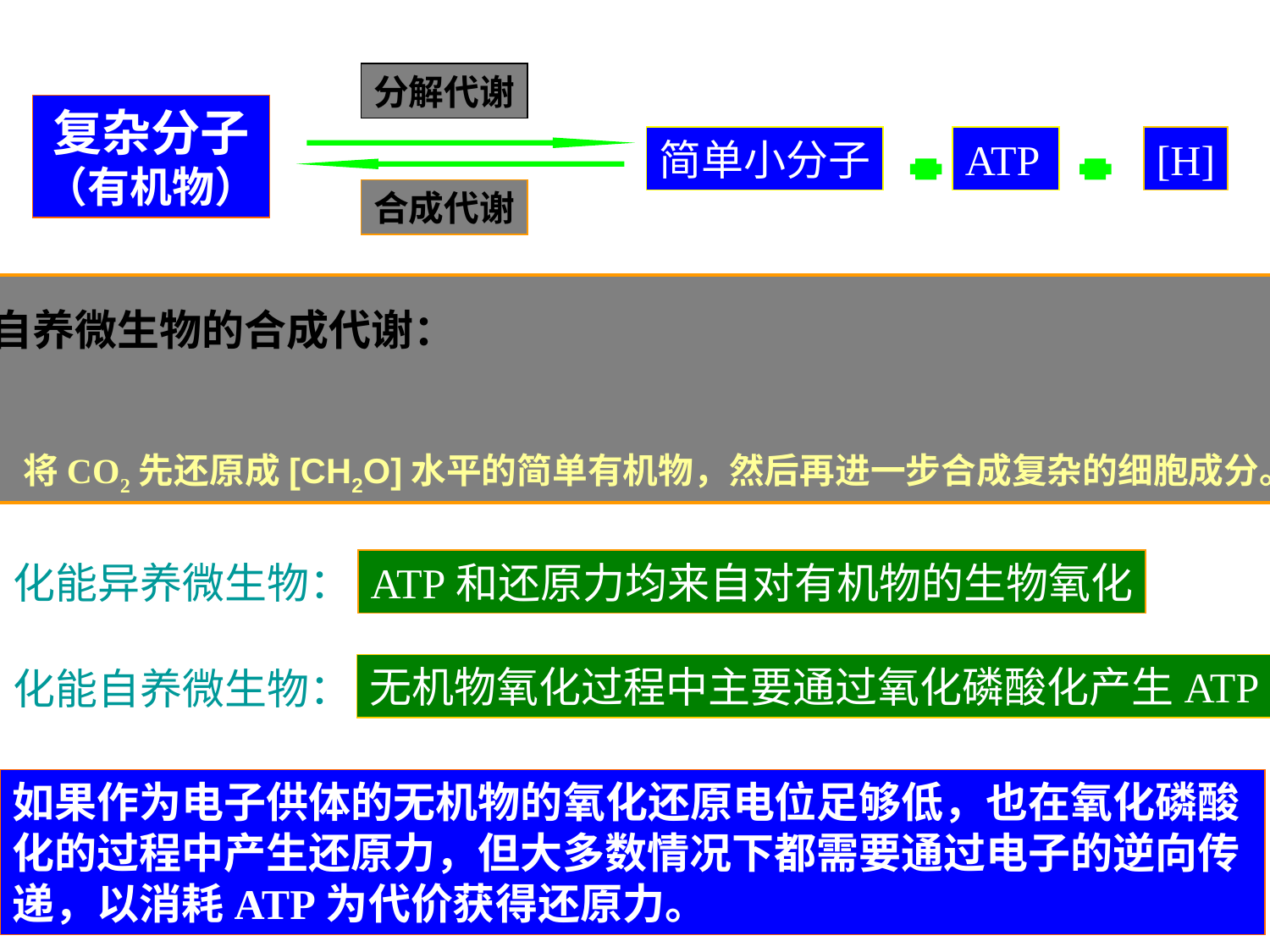

分解代谢
复杂分子
（有机物）
简单小分子
ATP
[H]

合成代谢
自养微生物的合成代谢：

   将CO2先还原成[CH2O]水平的简单有机物，然后再进一步合成复杂的细胞成分。
化能异养微生物：
ATP和还原力均来自对有机物的生物氧化
无机物氧化过程中主要通过氧化磷酸化产生ATP
化能自养微生物：
如果作为电子供体的无机物的氧化还原电位足够低，也在氧化磷酸化的过程中产生还原力，但大多数情况下都需要通过电子的逆向传递，以消耗ATP为代价获得还原力。